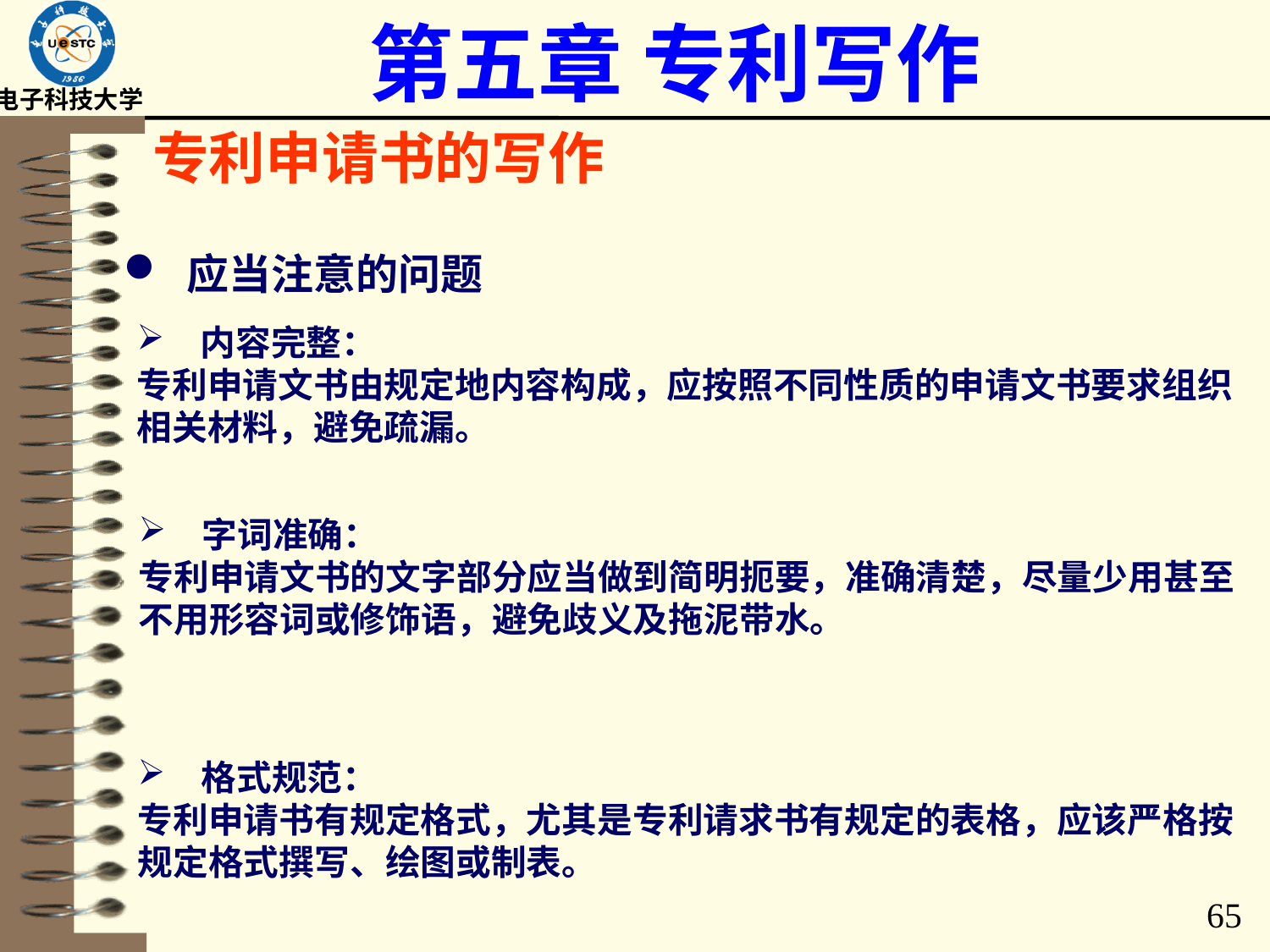

# 第五章 专利写作
专利申请书的写作
应当注意的问题
内容完整：
专利申请文书由规定地内容构成，应按照不同性质的申请文书要求组织相关材料，避免疏漏。
字词准确：
专利申请文书的文字部分应当做到简明扼要，准确清楚，尽量少用甚至不用形容词或修饰语，避免歧义及拖泥带水。
格式规范：
专利申请书有规定格式，尤其是专利请求书有规定的表格，应该严格按规定格式撰写、绘图或制表。
65